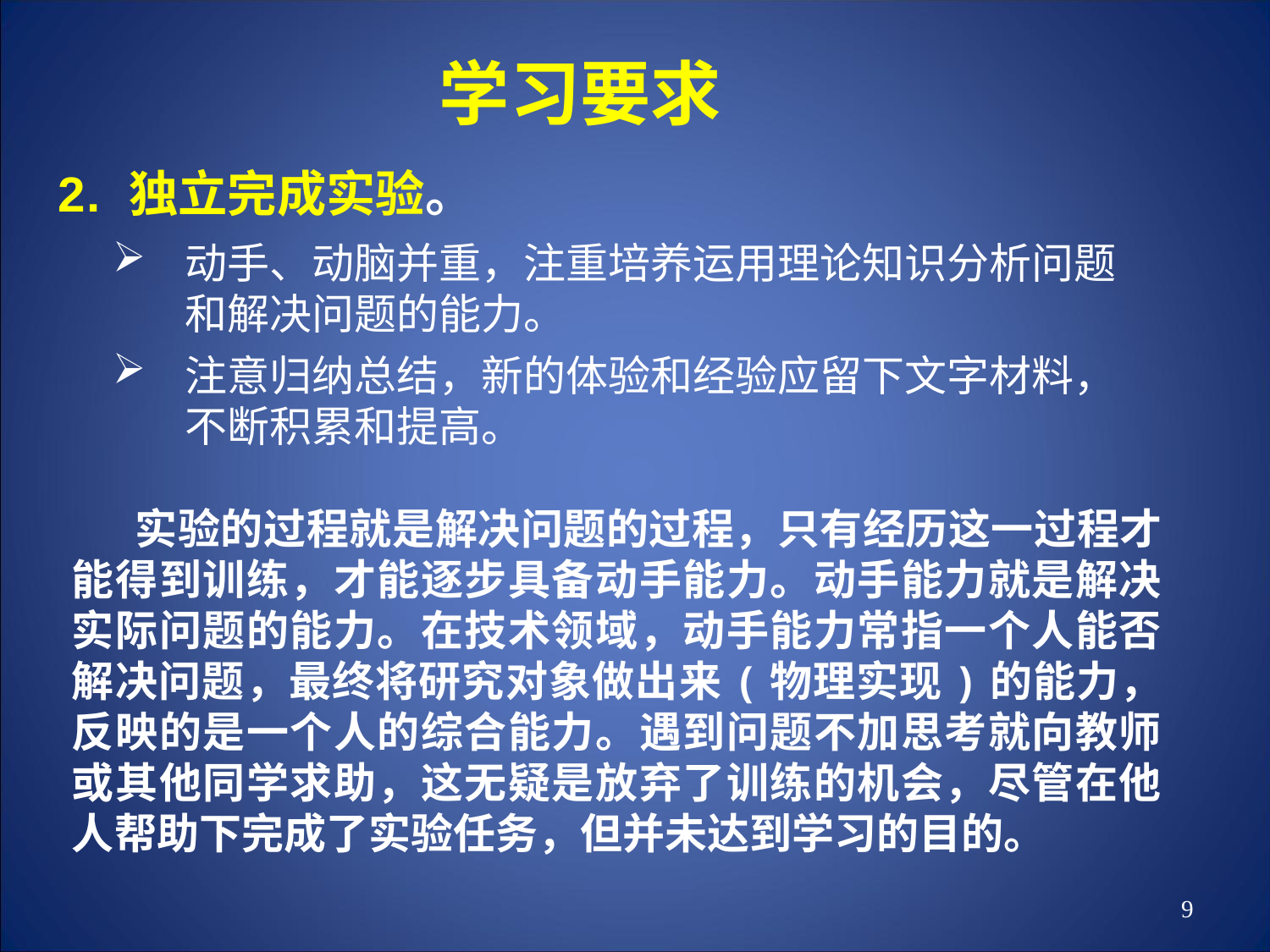

# 学习要求
独立完成实验。
动手、动脑并重，注重培养运用理论知识分析问题和解决问题的能力。
注意归纳总结，新的体验和经验应留下文字材料，不断积累和提高。
实验的过程就是解决问题的过程，只有经历这一过程才能得到训练，才能逐步具备动手能力。动手能力就是解决实际问题的能力。在技术领域，动手能力常指一个人能否解决问题，最终将研究对象做出来(物理实现)的能力，反映的是一个人的综合能力。遇到问题不加思考就向教师或其他同学求助，这无疑是放弃了训练的机会，尽管在他人帮助下完成了实验任务，但并未达到学习的目的。
9